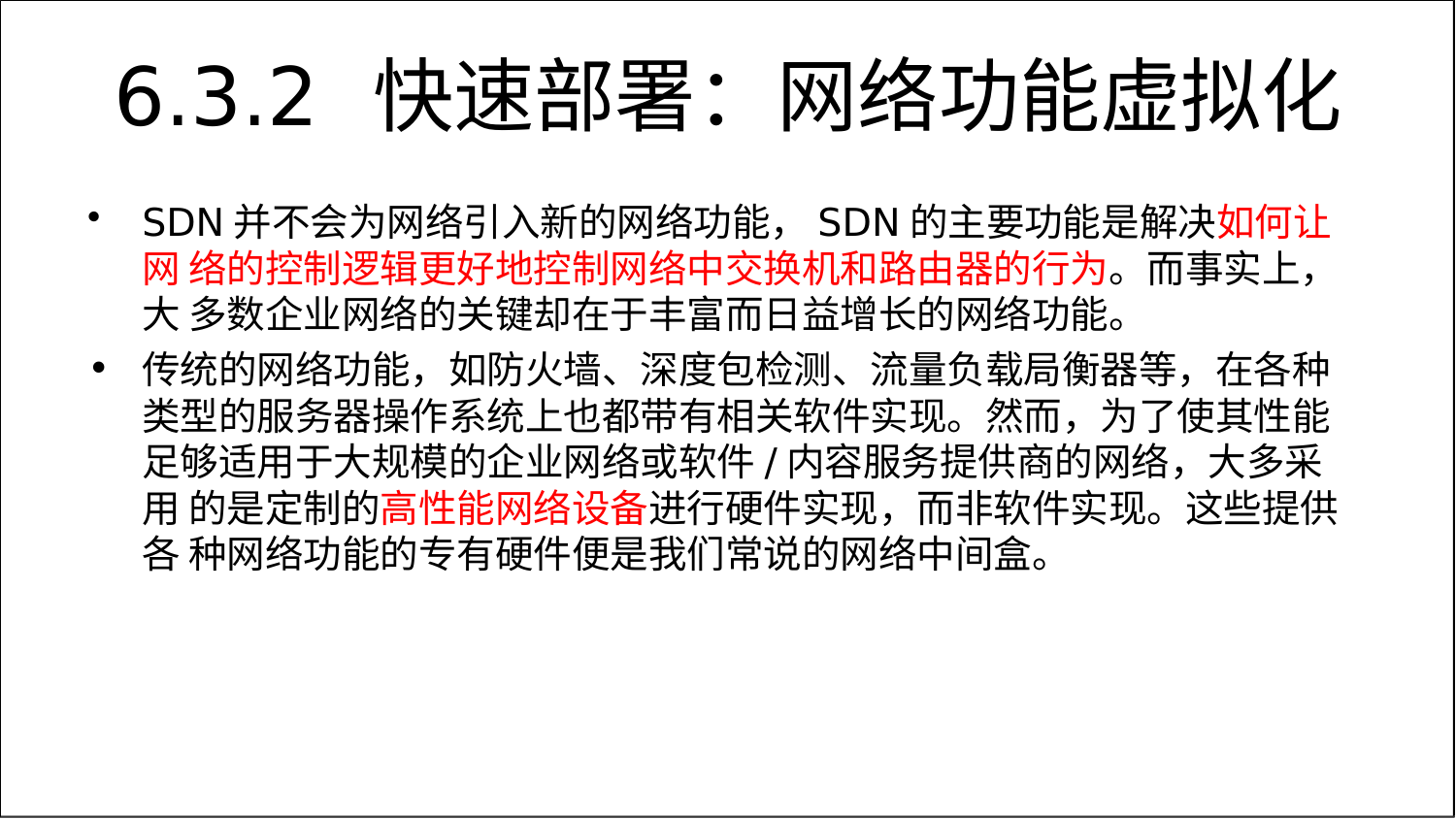

# 6.3.2	快速部署：网络功能虚拟化
SDN并不会为网络引入新的网络功能，SDN的主要功能是解决如何让网 络的控制逻辑更好地控制网络中交换机和路由器的行为。而事实上，大 多数企业网络的关键却在于丰富而日益增长的网络功能。
传统的网络功能，如防火墙、深度包检测、流量负载局衡器等，在各种 类型的服务器操作系统上也都带有相关软件实现。然而，为了使其性能 足够适用于大规模的企业网络或软件/内容服务提供商的网络，大多采用 的是定制的高性能网络设备进行硬件实现，而非软件实现。这些提供各 种网络功能的专有硬件便是我们常说的网络中间盒。